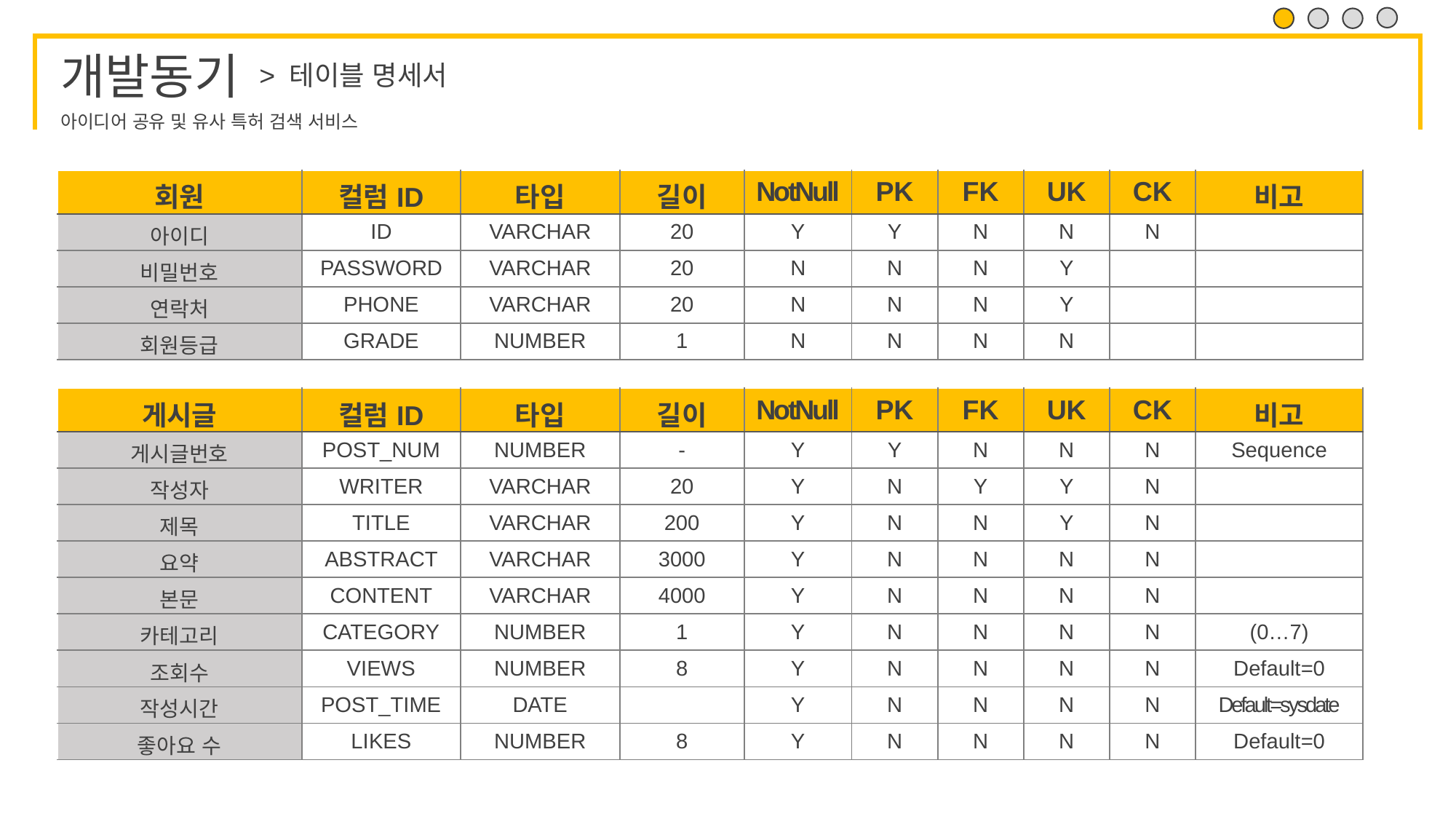

> 테이블 명세서
| 회원 | 컬럼ID | 타입 | 길이 | NotNull | PK | FK | UK | CK | 비고 |
| --- | --- | --- | --- | --- | --- | --- | --- | --- | --- |
| 아이디 | ID | VARCHAR | 20 | Y | Y | N | N | N |  |
| 비밀번호 | PASSWORD | VARCHAR | 20 | N | N | N | Y |  |  |
| 연락처 | PHONE | VARCHAR | 20 | N | N | N | Y |  |  |
| 회원등급 | GRADE | NUMBER | 1 | N | N | N | N |  |  |
| 게시글 | 컬럼ID | 타입 | 길이 | NotNull | PK | FK | UK | CK | 비고 |
| --- | --- | --- | --- | --- | --- | --- | --- | --- | --- |
| 게시글번호 | POST\_NUM | NUMBER | - | Y | Y | N | N | N | Sequence |
| 작성자 | WRITER | VARCHAR | 20 | Y | N | Y | Y | N |  |
| 제목 | TITLE | VARCHAR | 200 | Y | N | N | Y | N |  |
| 요약 | ABSTRACT | VARCHAR | 3000 | Y | N | N | N | N |  |
| 본문 | CONTENT | VARCHAR | 4000 | Y | N | N | N | N |  |
| 카테고리 | CATEGORY | NUMBER | 1 | Y | N | N | N | N | (0…7) |
| 조회수 | VIEWS | NUMBER | 8 | Y | N | N | N | N | Default=0 |
| 작성시간 | POST\_TIME | DATE |  | Y | N | N | N | N | Default=sysdate |
| 좋아요 수 | LIKES | NUMBER | 8 | Y | N | N | N | N | Default=0 |